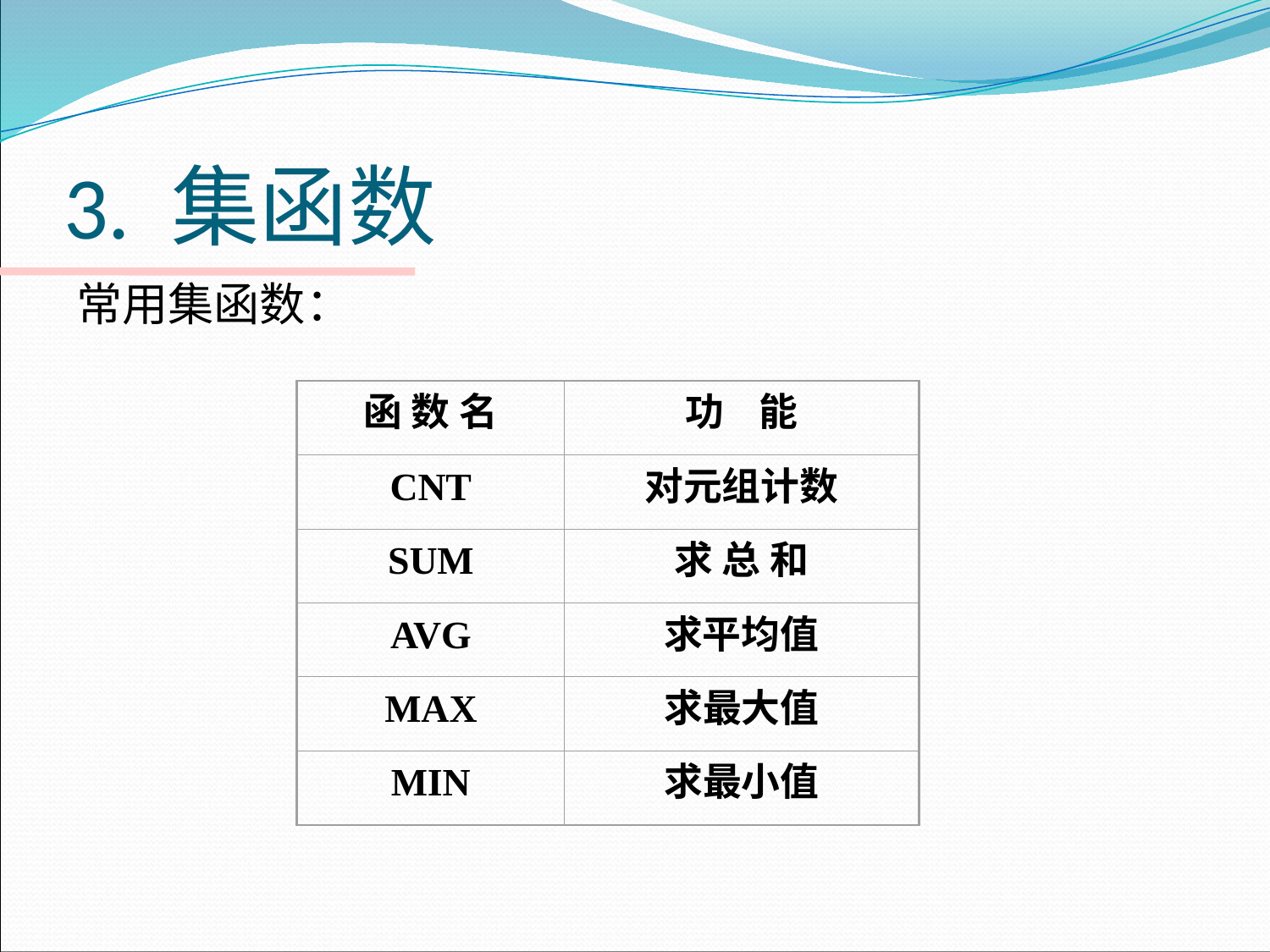

# 3. 集函数
常用集函数：

函 数 名

功    能

CNT

对元组计数

SUM

求 总 和

AVG

求平均值

MAX

求最大值

MIN

求最小值

234